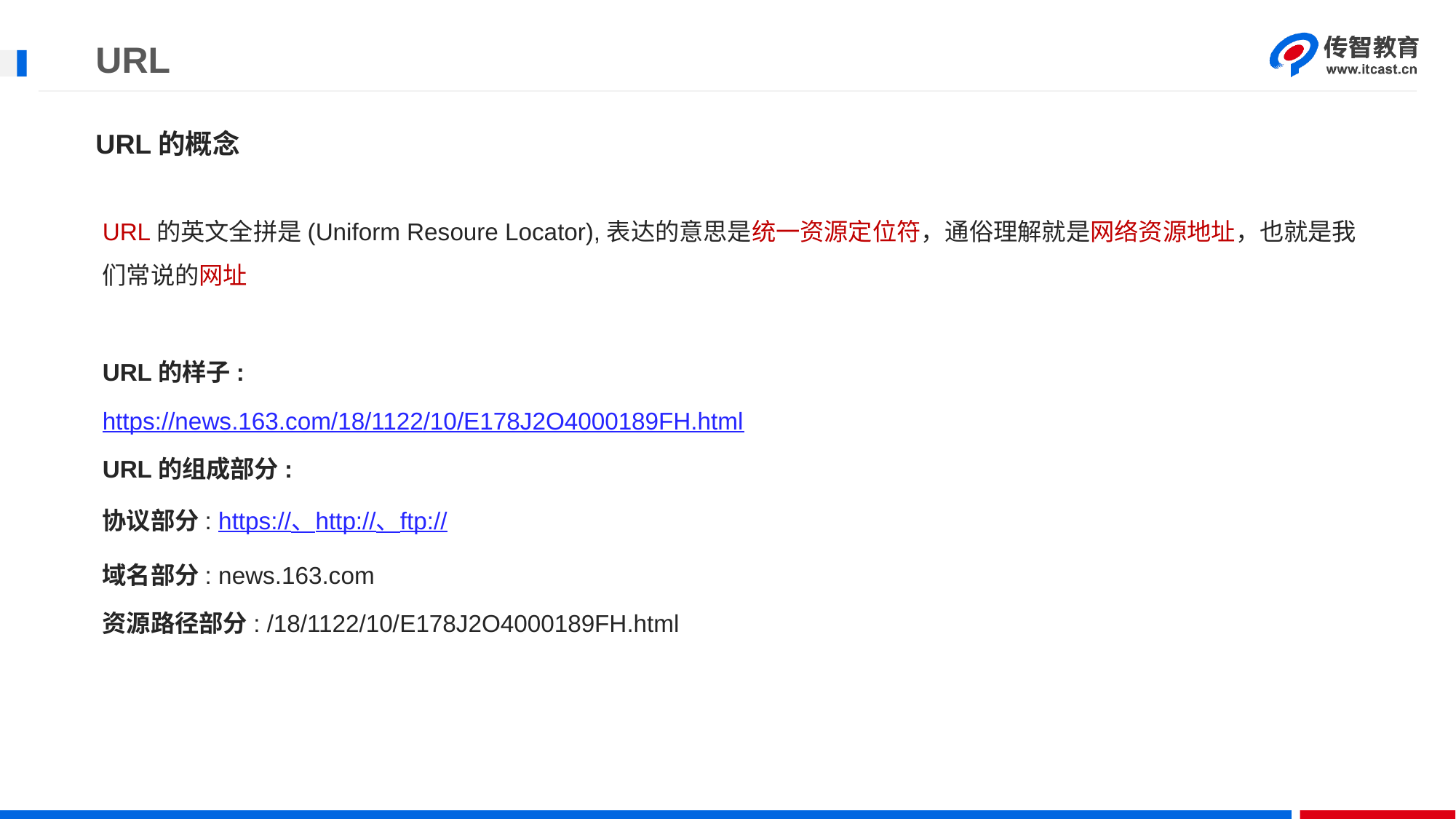

# URL
URL的概念
URL的英文全拼是(Uniform Resoure Locator),表达的意思是统一资源定位符，通俗理解就是网络资源地址，也就是我们常说的网址

URL的样子:
https://news.163.com/18/1122/10/E178J2O4000189FH.html
URL的组成部分:
协议部分: https://、http://、ftp://
域名部分: news.163.com
资源路径部分: /18/1122/10/E178J2O4000189FH.html